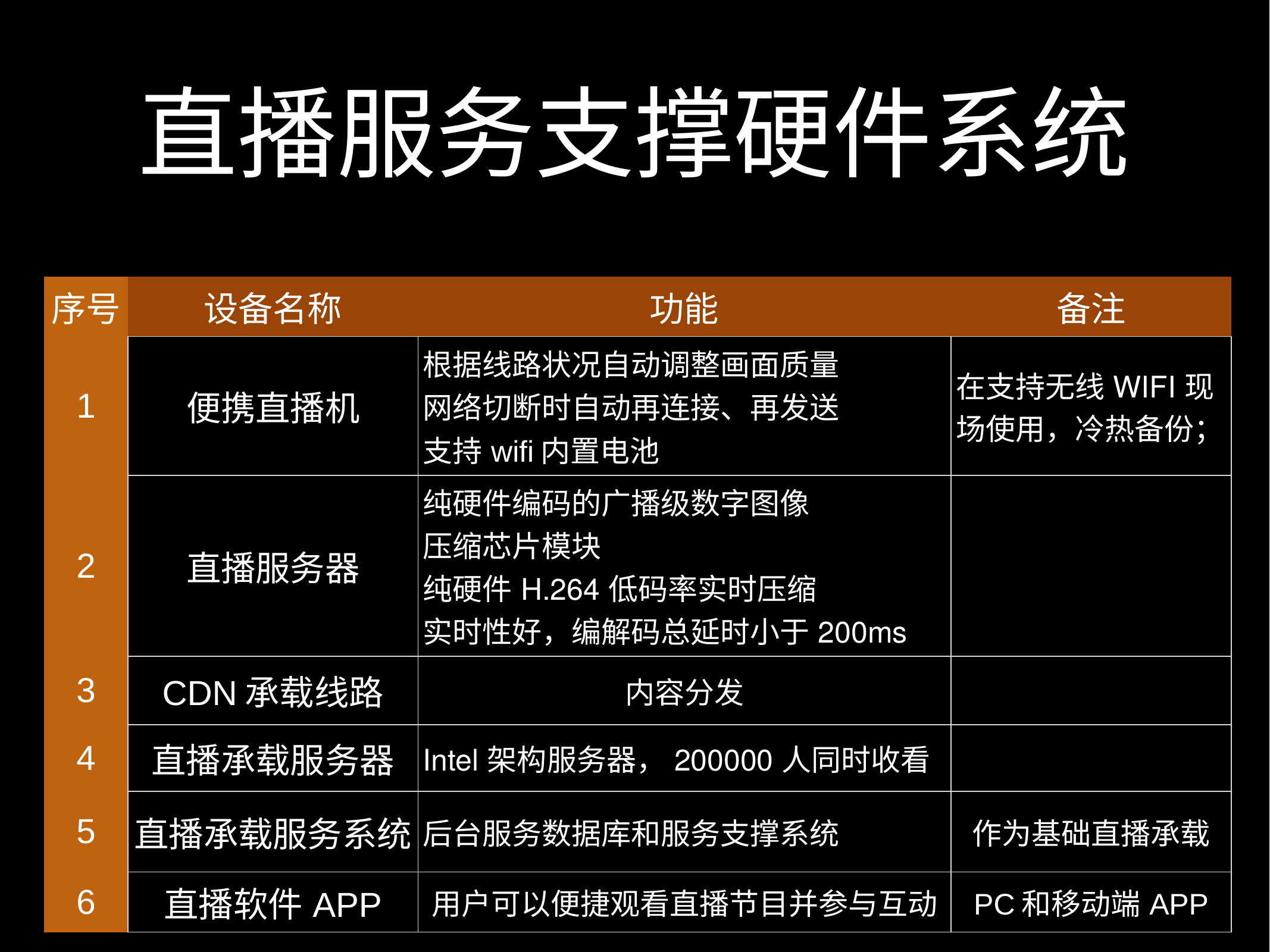

# 直播服务支撑硬件系统
| 序号 | 设备名称 | 功能 | 备注 |
| --- | --- | --- | --- |
| 1 | 便携直播机 | 根据线路状况自动调整画面质量 网络切断时自动再连接、再发送 支持wifi内置电池 | 在支持无线WIFI现场使用，冷热备份； |
| 2 | 直播服务器 | 纯硬件编码的广播级数字图像 压缩芯片模块 纯硬件H.264低码率实时压缩 实时性好，编解码总延时小于200ms |  |
| 3 | CDN承载线路 | 内容分发 |  |
| 4 | 直播承载服务器 | Intel架构服务器，200000人同时收看 |  |
| 5 | 直播承载服务系统 | 后台服务数据库和服务支撑系统 | 作为基础直播承载 |
| 6 | 直播软件APP | 用户可以便捷观看直播节目并参与互动 | PC和移动端APP |